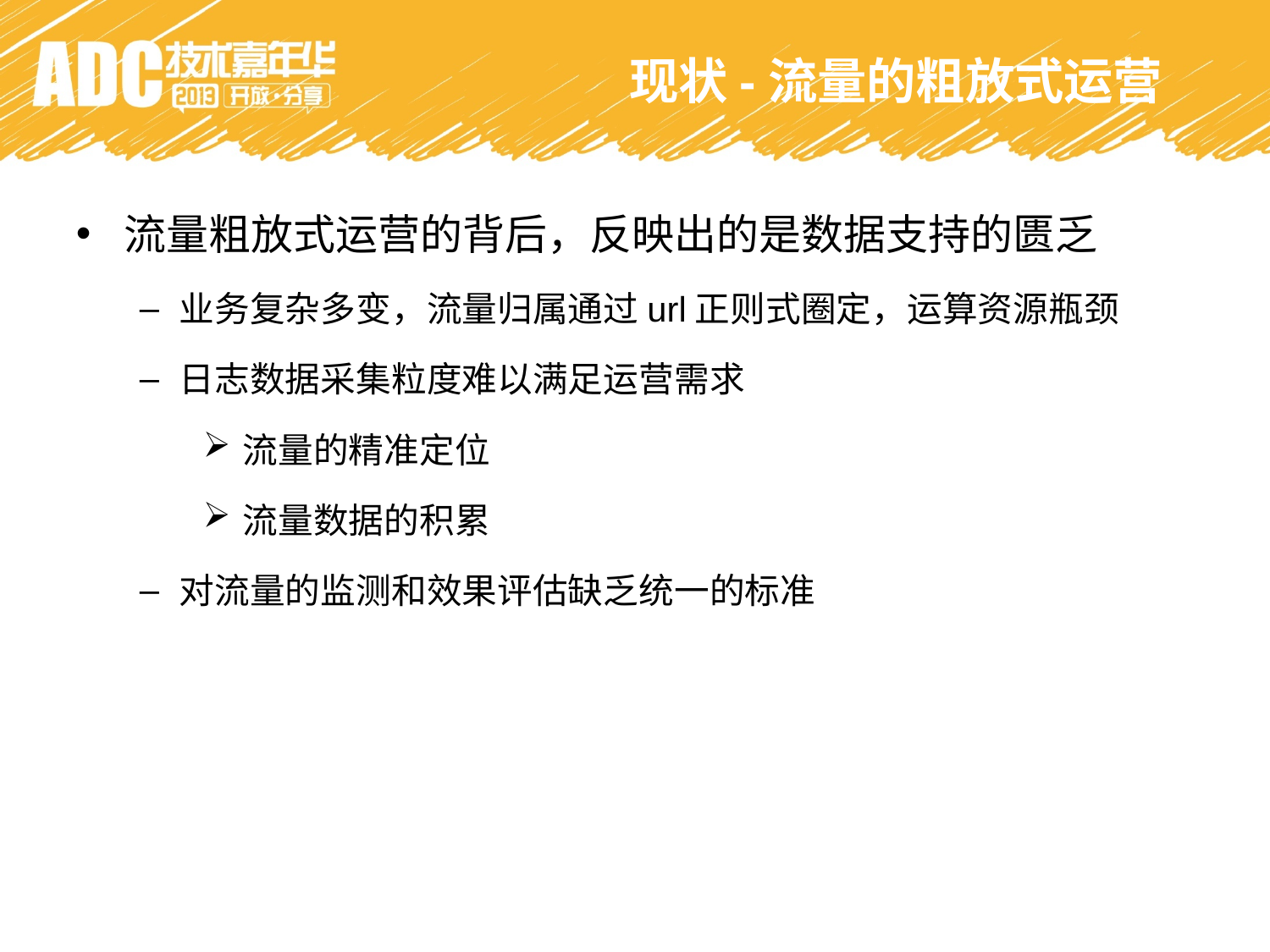

现状-流量的粗放式运营
流量粗放式运营的背后，反映出的是数据支持的匮乏
业务复杂多变，流量归属通过url正则式圈定，运算资源瓶颈
日志数据采集粒度难以满足运营需求
流量的精准定位
流量数据的积累
对流量的监测和效果评估缺乏统一的标准